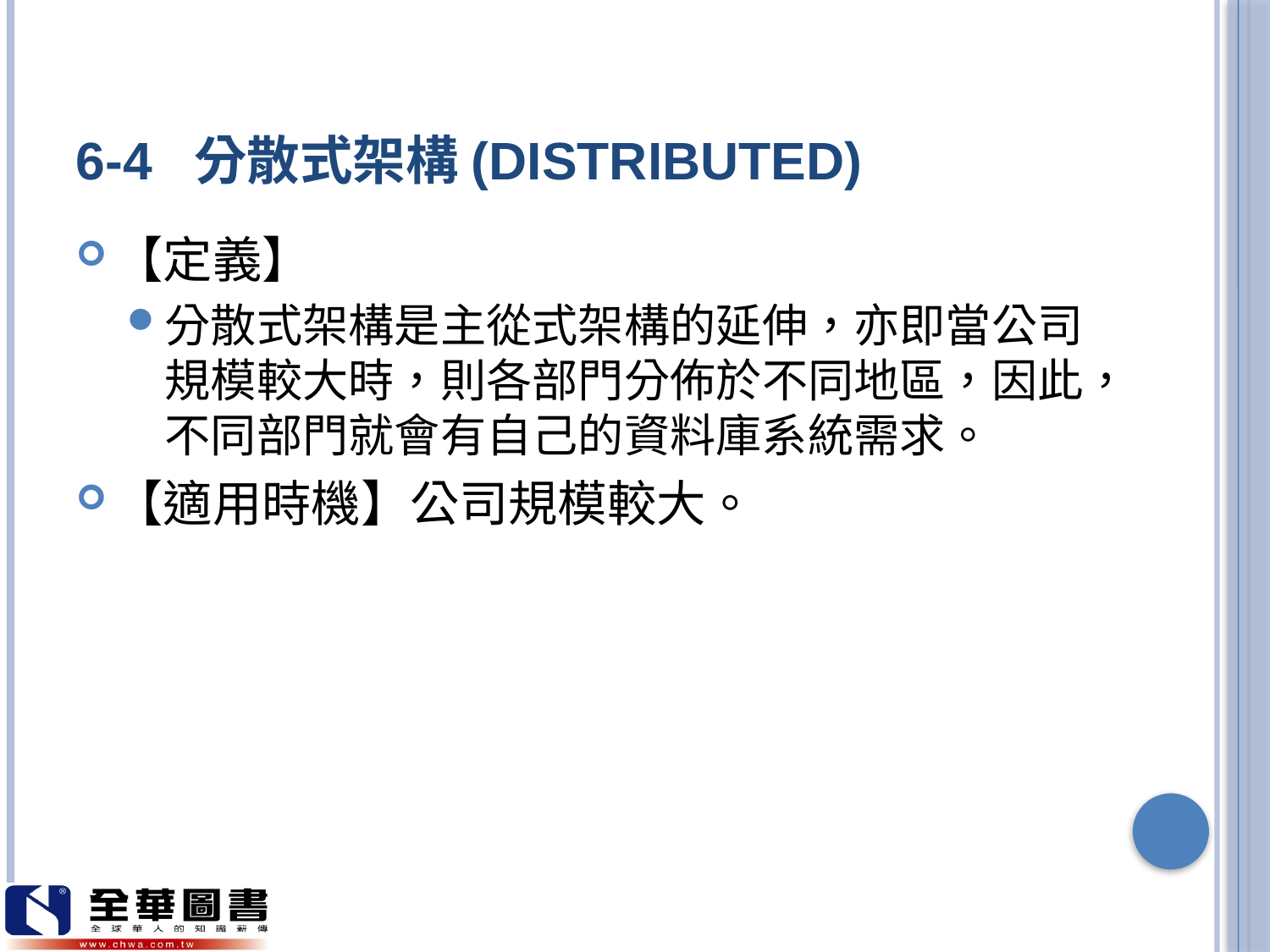

# 6-4  分散式架構(Distributed)
【定義】
分散式架構是主從式架構的延伸，亦即當公司規模較大時，則各部門分佈於不同地區，因此，不同部門就會有自己的資料庫系統需求。
【適用時機】公司規模較大。